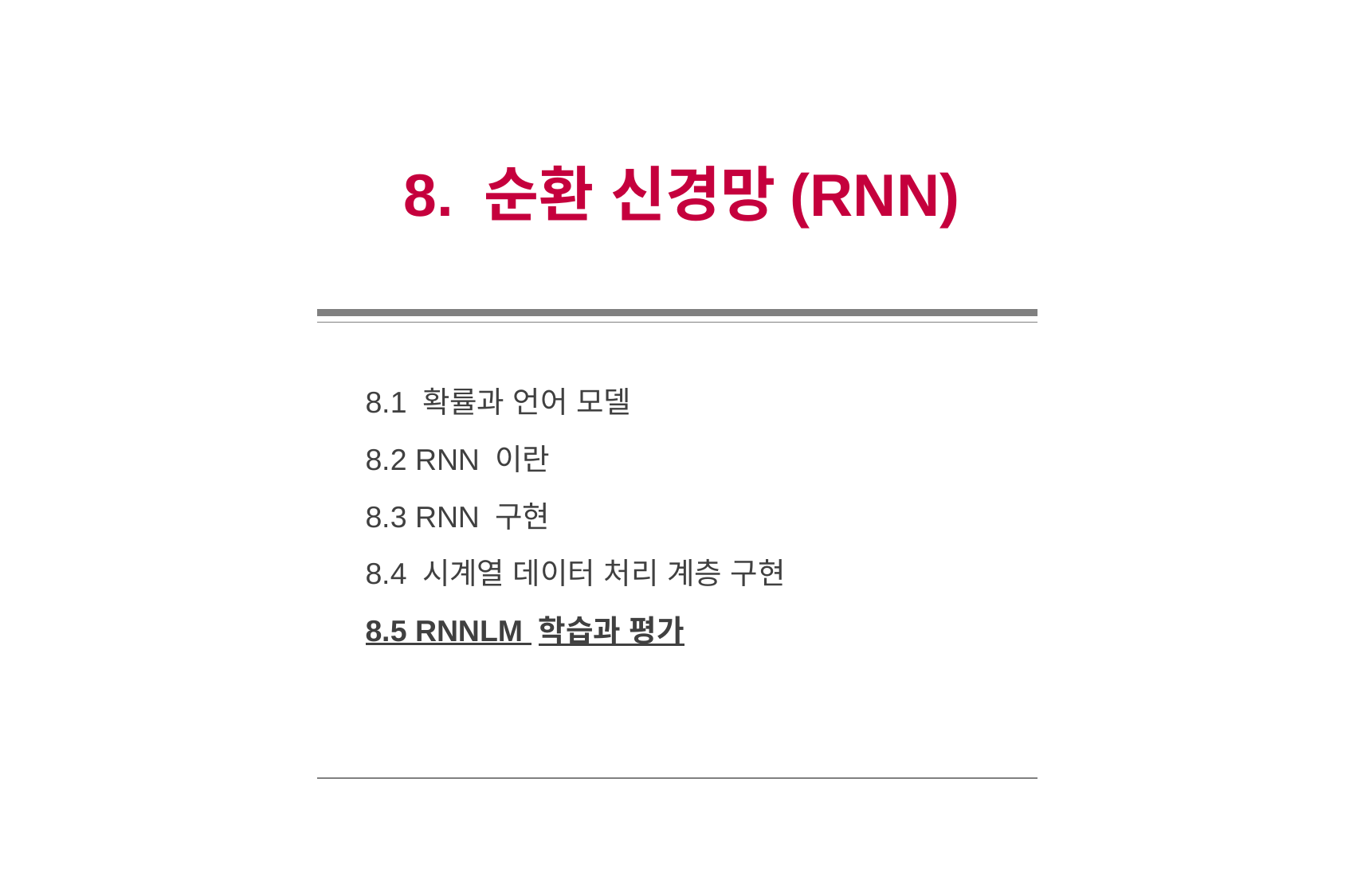

8. 순환 신경망(RNN)
8.1 확률과 언어 모델
8.2 RNN 이란
8.3 RNN 구현
8.4 시계열 데이터 처리 계층 구현
8.5 RNNLM 학습과 평가